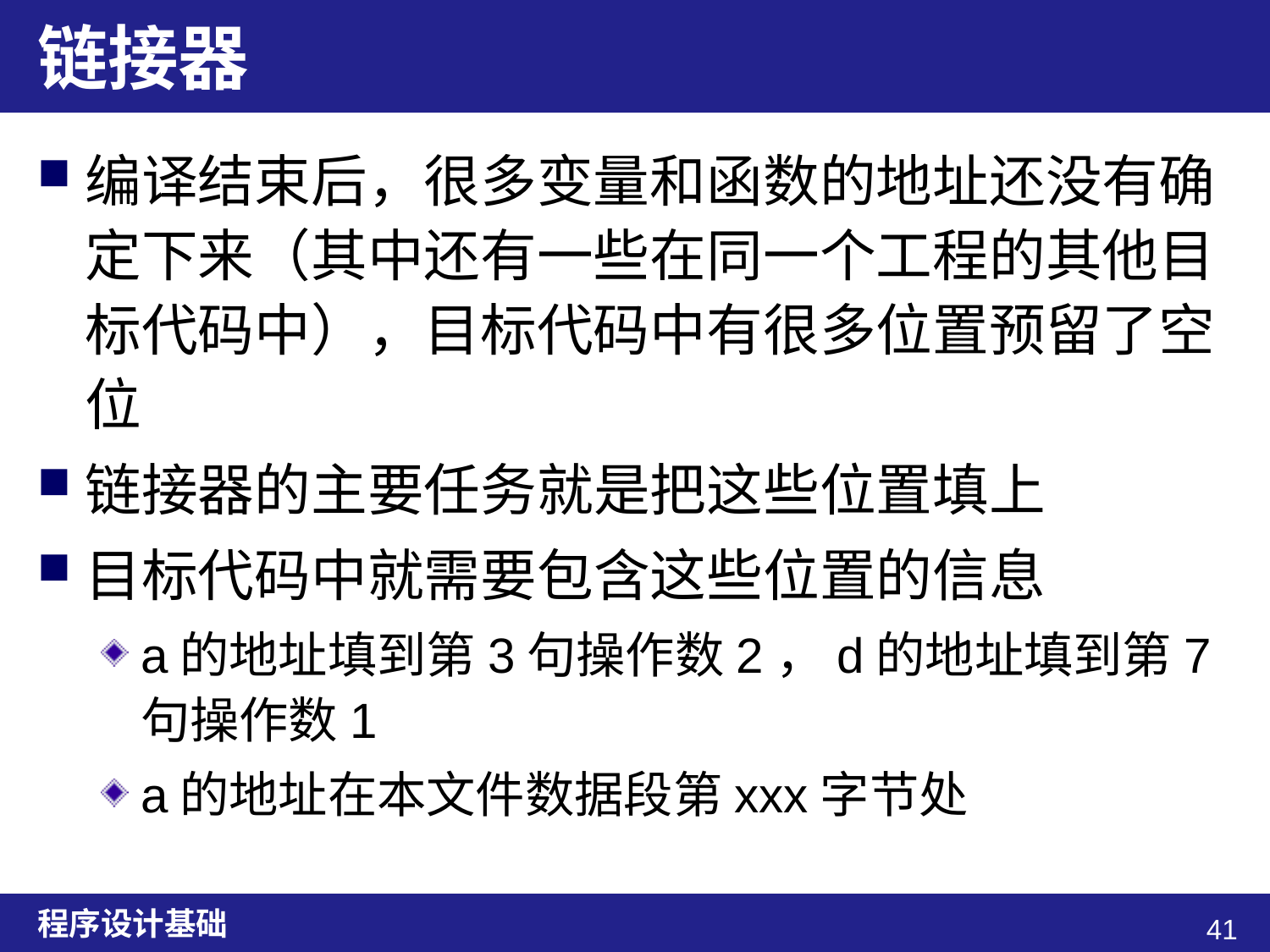

# 链接器
编译结束后，很多变量和函数的地址还没有确定下来（其中还有一些在同一个工程的其他目标代码中），目标代码中有很多位置预留了空位
链接器的主要任务就是把这些位置填上
目标代码中就需要包含这些位置的信息
a的地址填到第3句操作数2，d的地址填到第7句操作数1
a的地址在本文件数据段第xxx字节处